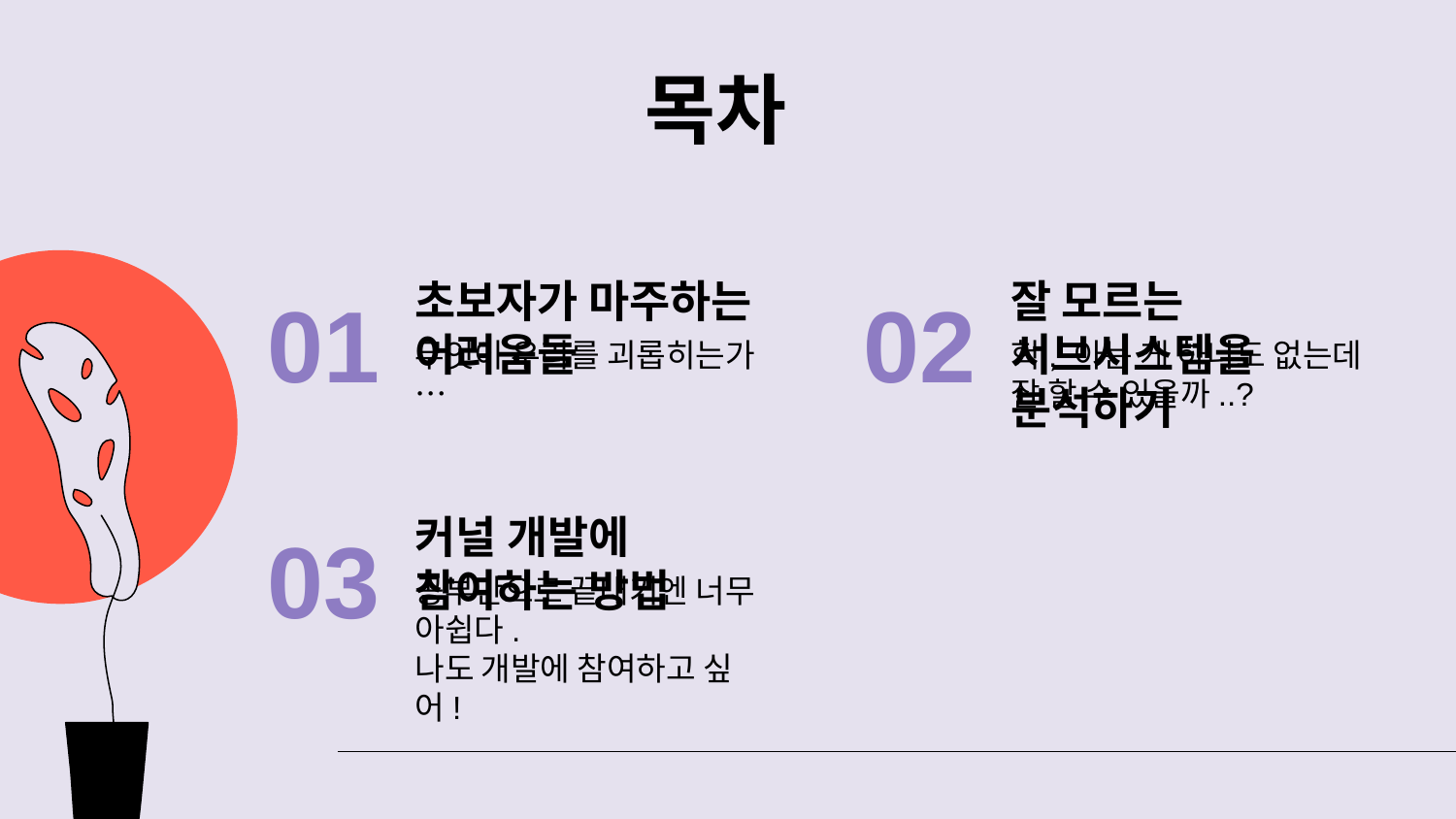

# 목차
초보자가 마주하는 어려움들
잘 모르는 서브시스템을 분석하기
01
02
무엇이 우리를 괴롭히는가…
헉, 아는 게 하나도 없는데
잘 할 수 있을까..?
커널 개발에 참여하는 방법
03
공부만으로 끝내기엔 너무 아쉽다.
나도 개발에 참여하고 싶어!